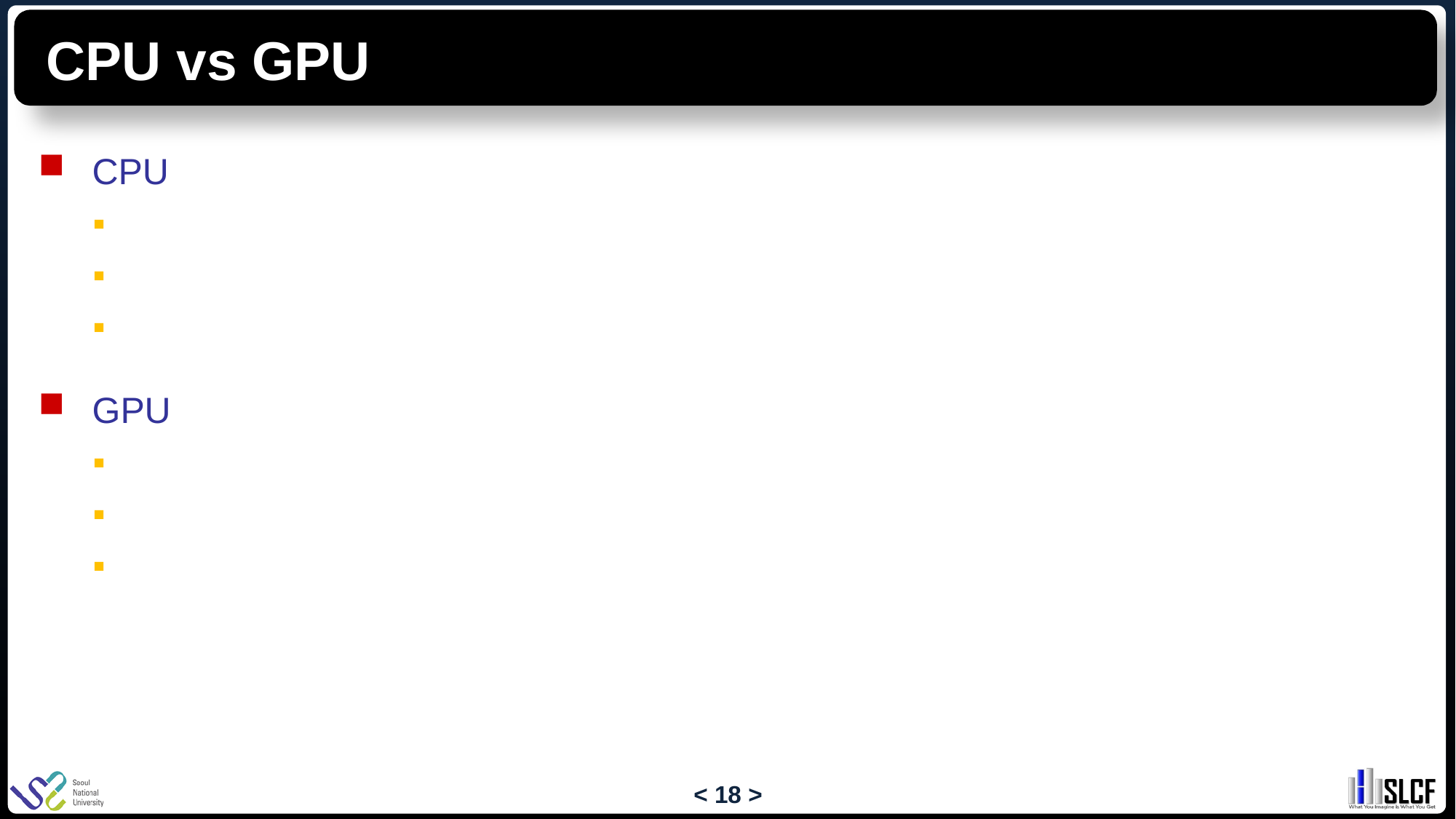

# CPU vs GPU
CPU
컴퓨터의 두뇌를 담당함.
입출력장치, 기억장치, 연산장치를 비롯한 컴퓨터 리소스를 활용하는 중앙처리장치
코어의 수는 많지 않으나 (4~16개) 각 코어의 연산능력이 뛰어남.
GPU
픽셀로 이루어진 비디오 영상을 처리하는 용도로 탄생.
CPU에 비해 반복적이고 비슷한 대량의 정보를 병렬처리할 때 사용.
코어의 연산 능력은 떨어지나 코어의 수가 많음 (2080TI – 4352개).